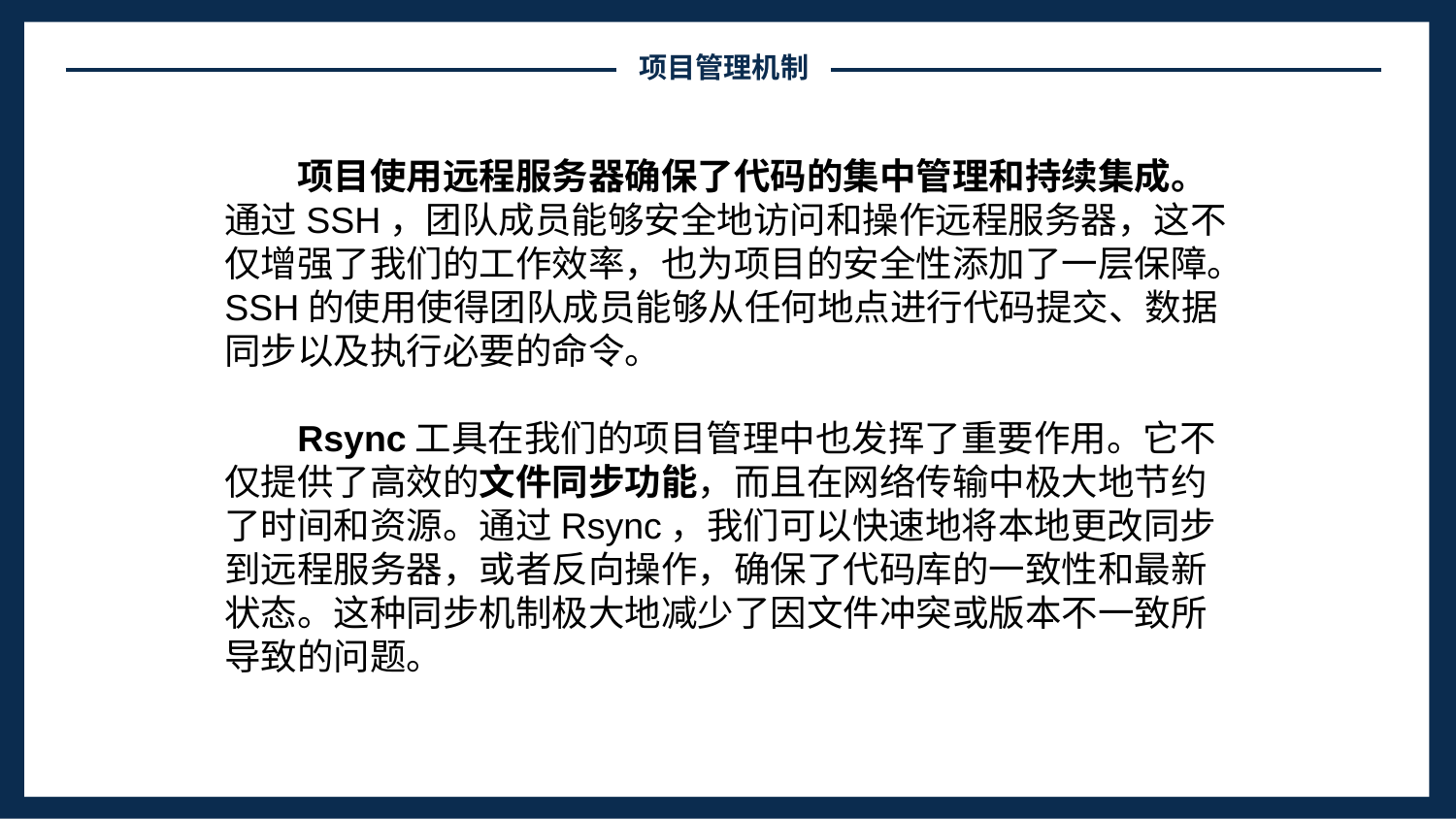

项目管理机制
项目使用远程服务器确保了代码的集中管理和持续集成。通过SSH，团队成员能够安全地访问和操作远程服务器，这不仅增强了我们的工作效率，也为项目的安全性添加了一层保障。SSH的使用使得团队成员能够从任何地点进行代码提交、数据同步以及执行必要的命令。

Rsync工具在我们的项目管理中也发挥了重要作用。它不仅提供了高效的文件同步功能，而且在网络传输中极大地节约了时间和资源。通过Rsync，我们可以快速地将本地更改同步到远程服务器，或者反向操作，确保了代码库的一致性和最新状态。这种同步机制极大地减少了因文件冲突或版本不一致所导致的问题。